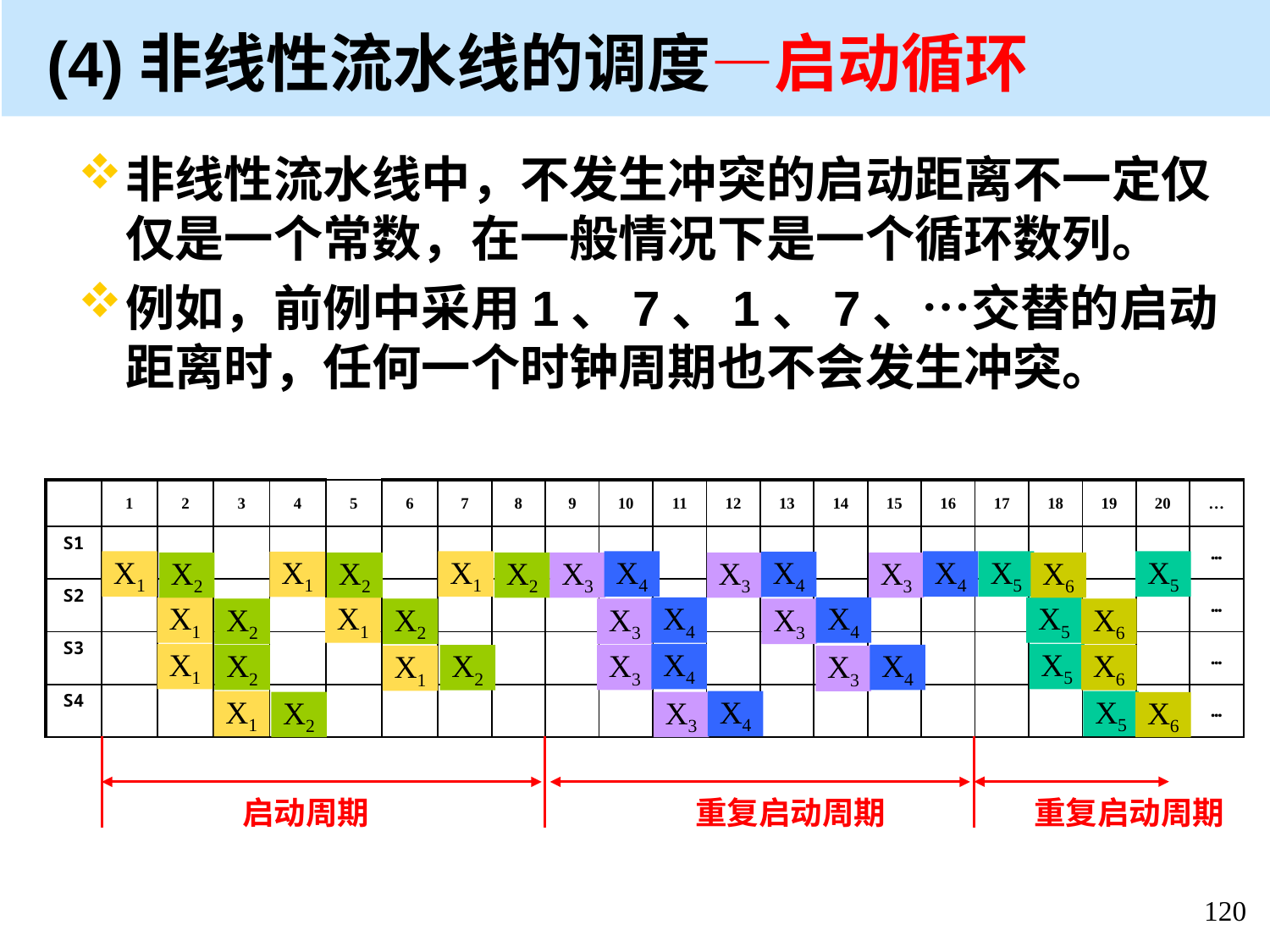

(4)非线性流水线的调度—启动循环
非线性流水线中，不发生冲突的启动距离不一定仅仅是一个常数，在一般情况下是一个循环数列。
例如，前例中采用1、7、1、7、…交替的启动距离时，任何一个时钟周期也不会发生冲突。
|  | 1 | 2 | 3 | 4 | 5 | 6 | 7 | 8 | 9 | 10 | 11 | 12 | 13 | 14 | 15 | 16 | 17 | 18 | 19 | 20 | … |
| --- | --- | --- | --- | --- | --- | --- | --- | --- | --- | --- | --- | --- | --- | --- | --- | --- | --- | --- | --- | --- | --- |
| S1 |  |  |  |  |  |  |  |  |  |  |  |  |  |  |  |  |  |  |  |  | … |
| S2 |  |  |  |  |  |  |  |  |  |  |  |  |  |  |  |  |  |  |  |  | … |
| S3 |  |  |  |  |  |  |  |  |  |  |  |  |  |  |  |  |  |  |  |  | … |
| S4 |  |  |  |  |  |  |  |  |  |  |  |  |  |  |  |  |  |  |  |  | … |
X1
X1
X4
X4
X5
X5
X1
X4
X2
X2
X2
X3
X3
X3
X6
X1
X1
X4
X4
X5
X2
X2
X3
X3
X6
X1
X4
X5
X2
X3
X4
X2
X6
X1
X3
X1
X4
X5
X2
X3
X6
启动周期
重复启动周期
重复启动周期